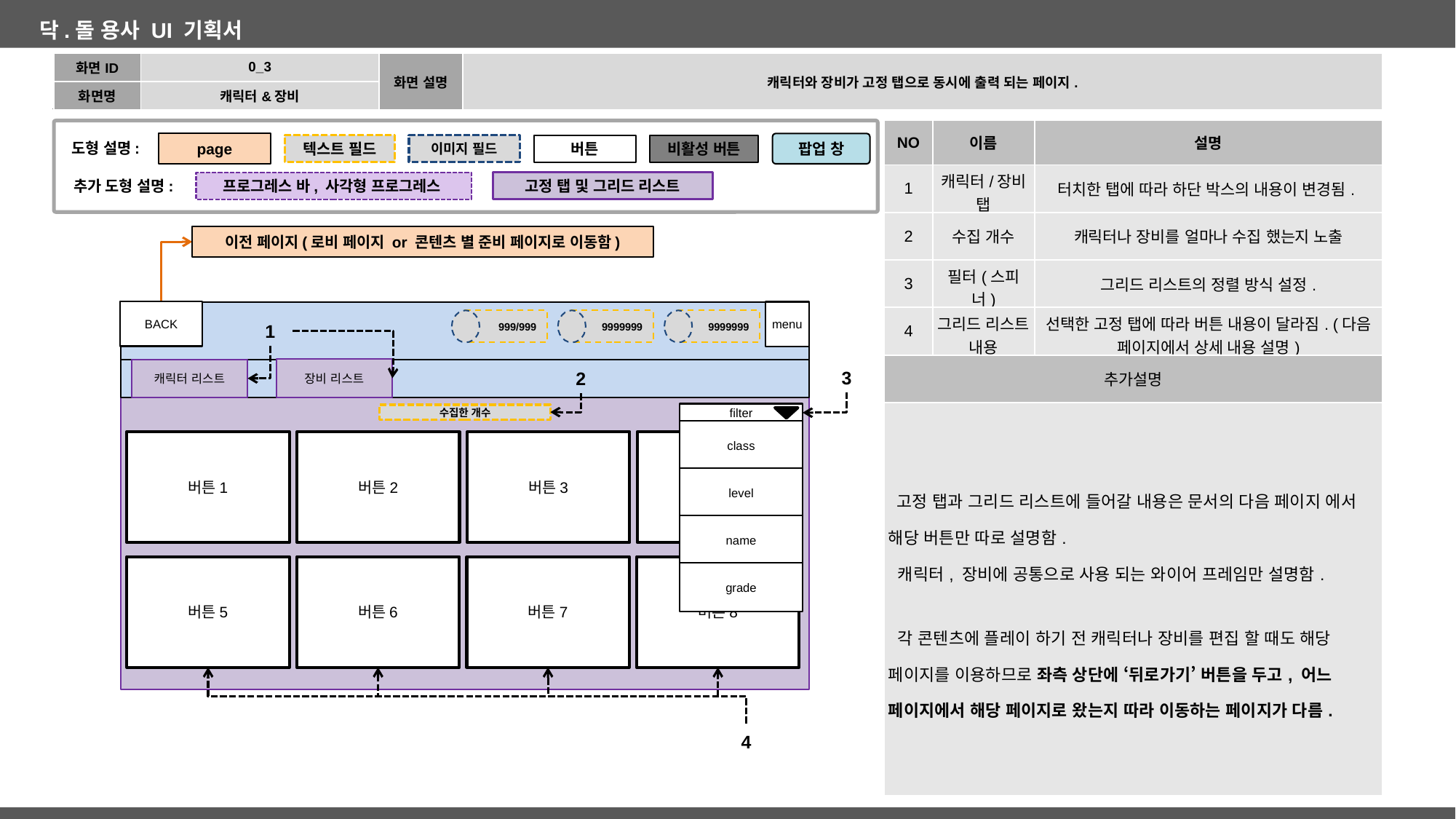

| 화면ID | 0\_3 | 화면 설명 | 캐릭터와 장비가 고정 탭으로 동시에 출력 되는 페이지. |
| --- | --- | --- | --- |
| 화면명 | 캐릭터&장비 |  |  |

| NO | 이름 | 설명 |
| --- | --- | --- |
| 1 | 캐릭터/장비 탭 | 터치한 탭에 따라 하단 박스의 내용이 변경됨. |
| 2 | 수집 개수 | 캐릭터나 장비를 얼마나 수집 했는지 노출 |
| 3 | 필터(스피너) | 그리드 리스트의 정렬 방식 설정. |
| 4 | 그리드 리스트 내용 | 선택한 고정 탭에 따라 버튼 내용이 달라짐. (다음 페이지에서 상세 내용 설명) |
| 추가설명 |  |  |
| 고정 탭과 그리드 리스트에 들어갈 내용은 문서의 다음 페이지 에서 해당 버튼만 따로 설명함. 캐릭터, 장비에 공통으로 사용 되는 와이어 프레임만 설명함. 각 콘텐츠에 플레이 하기 전 캐릭터나 장비를 편집 할 때도 해당 페이지를 이용하므로 좌측 상단에 ‘뒤로가기’ 버튼을 두고, 어느 페이지에서 해당 페이지로 왔는지 따라 이동하는 페이지가 다름. |  |  |
page
도형 설명:
팝업 창
비활성 버튼
텍스트 필드
이미지 필드
버튼
추가 도형 설명:
프로그레스 바, 사각형 프로그레스
고정 탭 및 그리드 리스트
이전 페이지(로비 페이지 or 콘텐츠 별 준비 페이지로 이동함)
BACK
menu

999/999

9999999

9999999
1
장비 리스트
캐릭터 리스트

3
2

filter
수집한 개수

class
버튼4
버튼1
버튼2
버튼3
level
name
버튼5
버튼6
버튼7
버튼8
grade
4